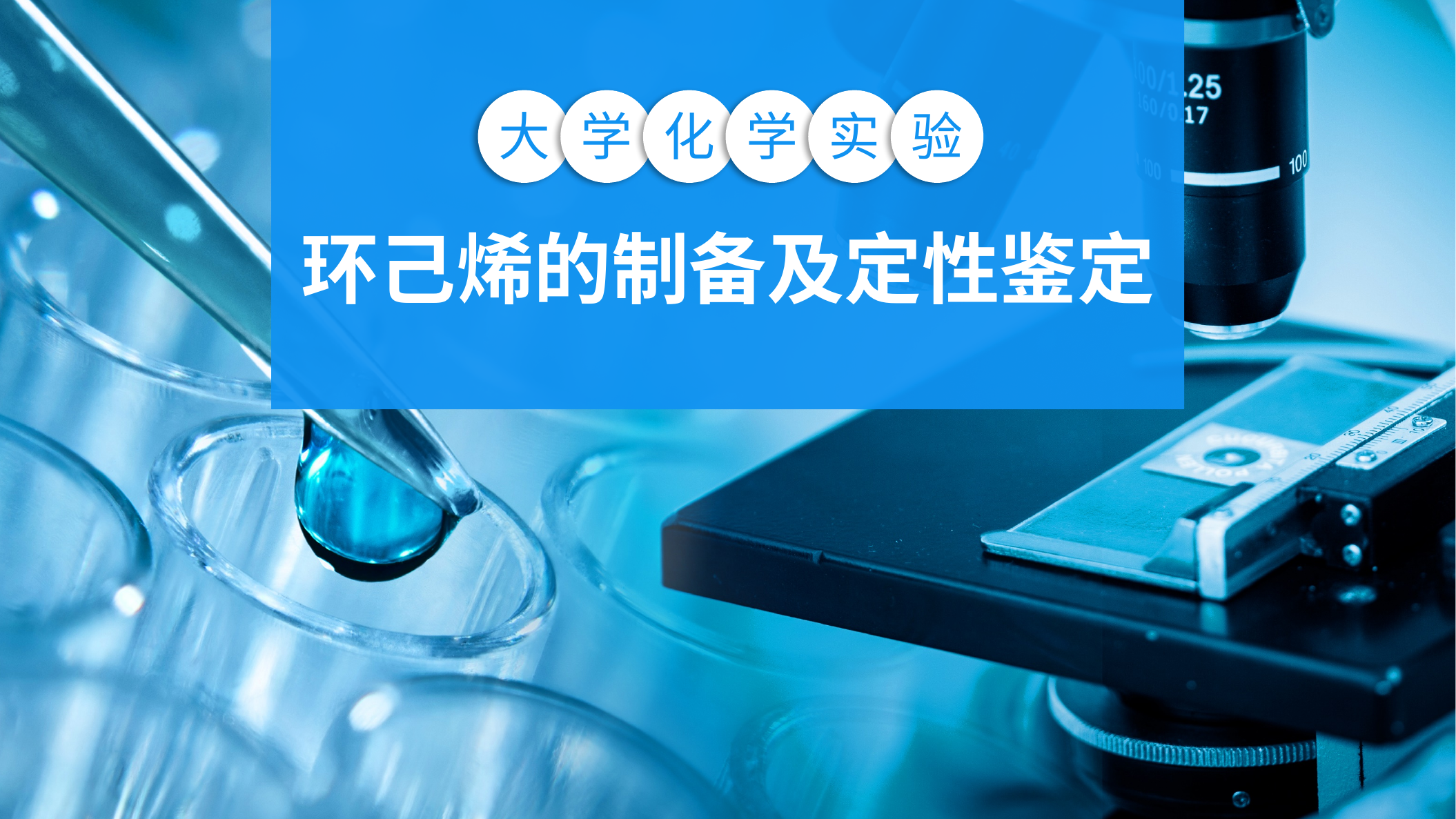

大

学

化

学

实

验
环己烯的制备及定性鉴定